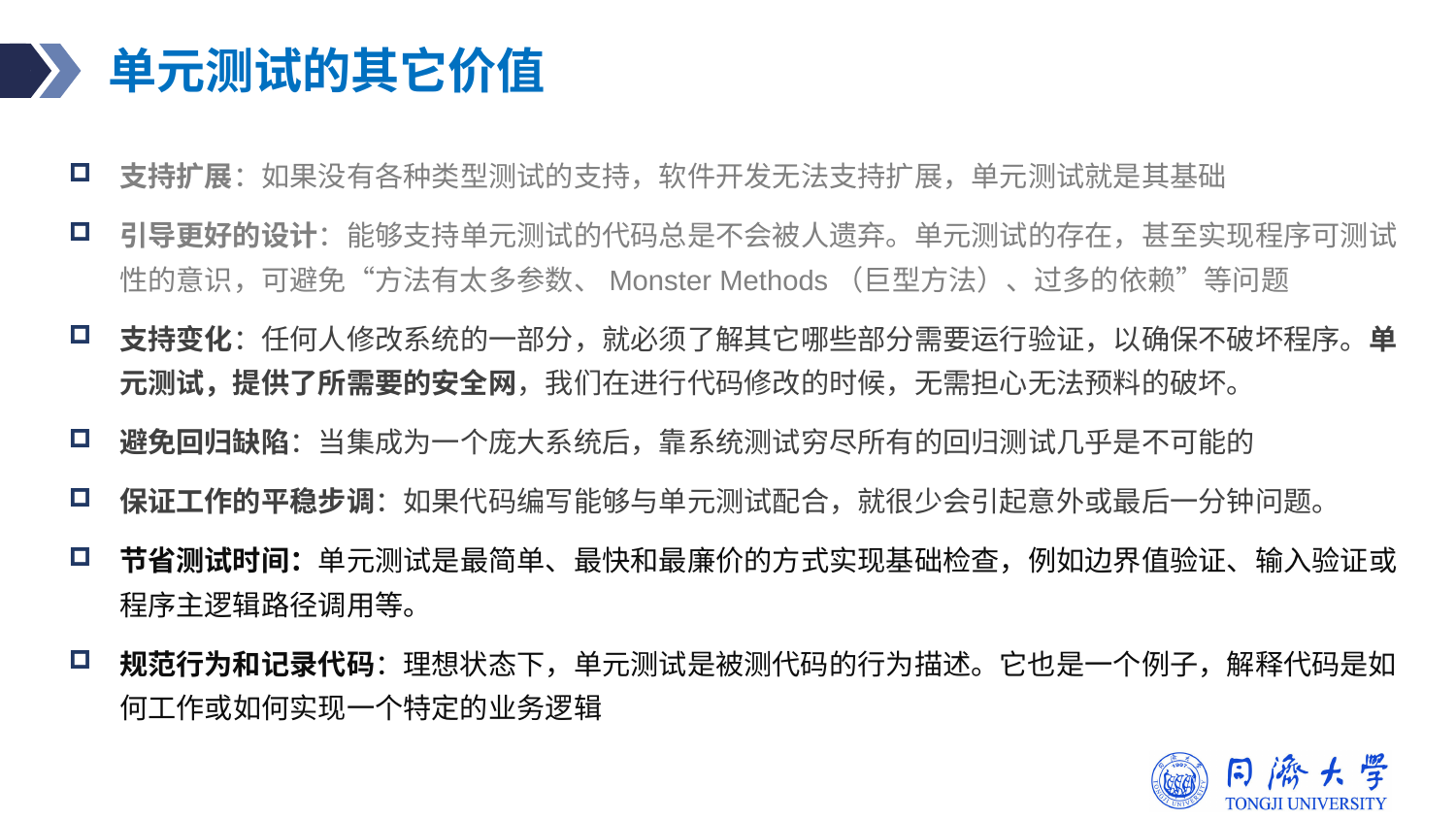

# 单元测试的其它价值
支持扩展：如果没有各种类型测试的支持，软件开发无法支持扩展，单元测试就是其基础
引导更好的设计：能够支持单元测试的代码总是不会被人遗弃。单元测试的存在，甚至实现程序可测试性的意识，可避免“方法有太多参数、Monster Methods（巨型方法）、过多的依赖”等问题
支持变化：任何人修改系统的一部分，就必须了解其它哪些部分需要运行验证，以确保不破坏程序。单元测试，提供了所需要的安全网，我们在进行代码修改的时候，无需担心无法预料的破坏。
避免回归缺陷：当集成为一个庞大系统后，靠系统测试穷尽所有的回归测试几乎是不可能的
保证工作的平稳步调：如果代码编写能够与单元测试配合，就很少会引起意外或最后一分钟问题。
节省测试时间：单元测试是最简单、最快和最廉价的方式实现基础检查，例如边界值验证、输入验证或程序主逻辑路径调用等。
规范行为和记录代码：理想状态下，单元测试是被测代码的行为描述。它也是一个例子，解释代码是如何工作或如何实现一个特定的业务逻辑
1. 人们总是愿意写“工作完全正确” 的代码，而不是写“按照预期的设想工作”的代码，但是证明一个程序的正确性几乎是不可能的，除非是大学教材中有关形式化方法的非常简单的代码片段。